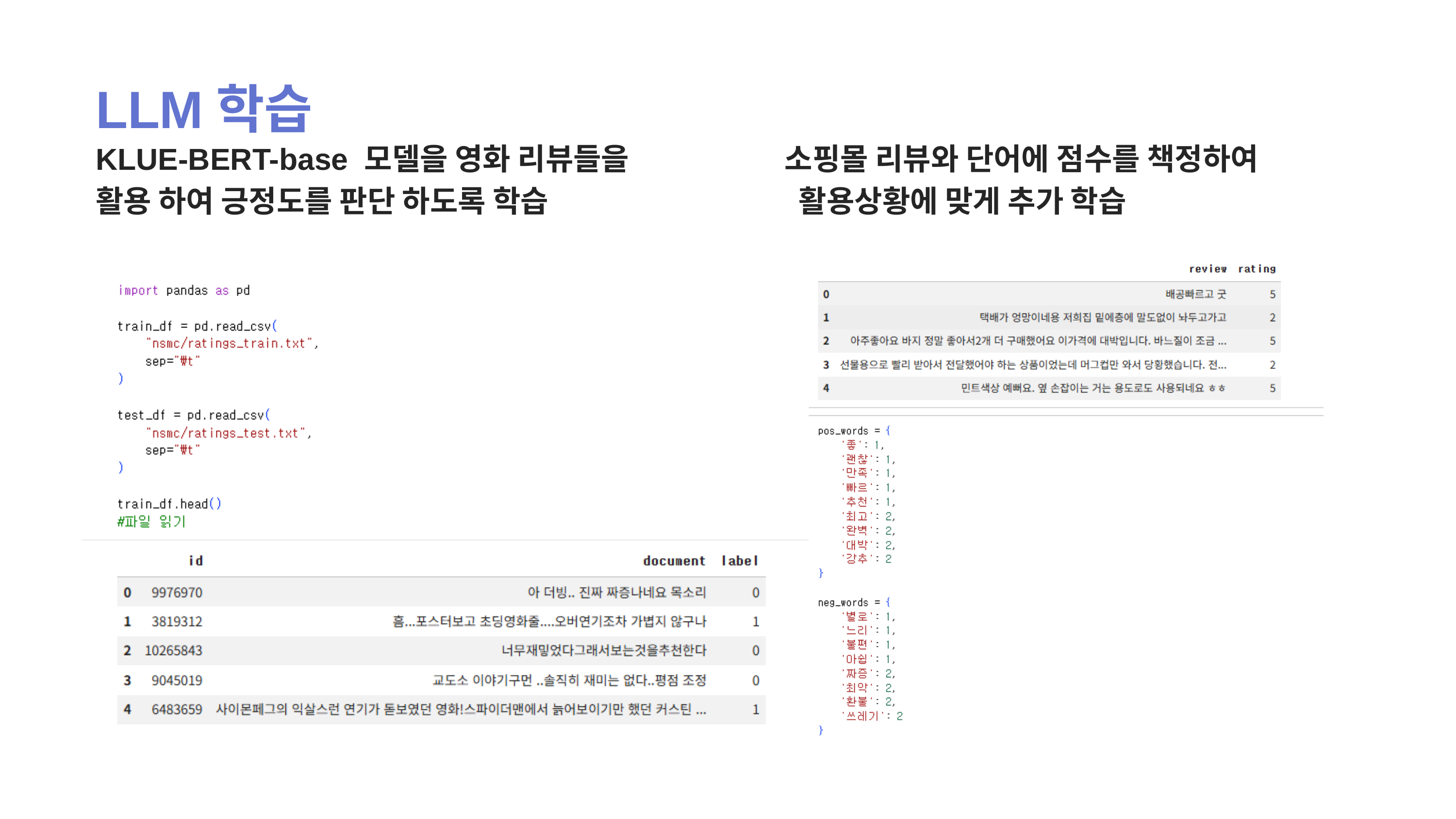

LLM학습
KLUE-BERT-base 모델을 영화 리뷰들을 활용 하여 긍정도를 판단 하도록 학습
소핑몰 리뷰와 단어에 점수를 책정하여
 활용상황에 맞게 추가 학습